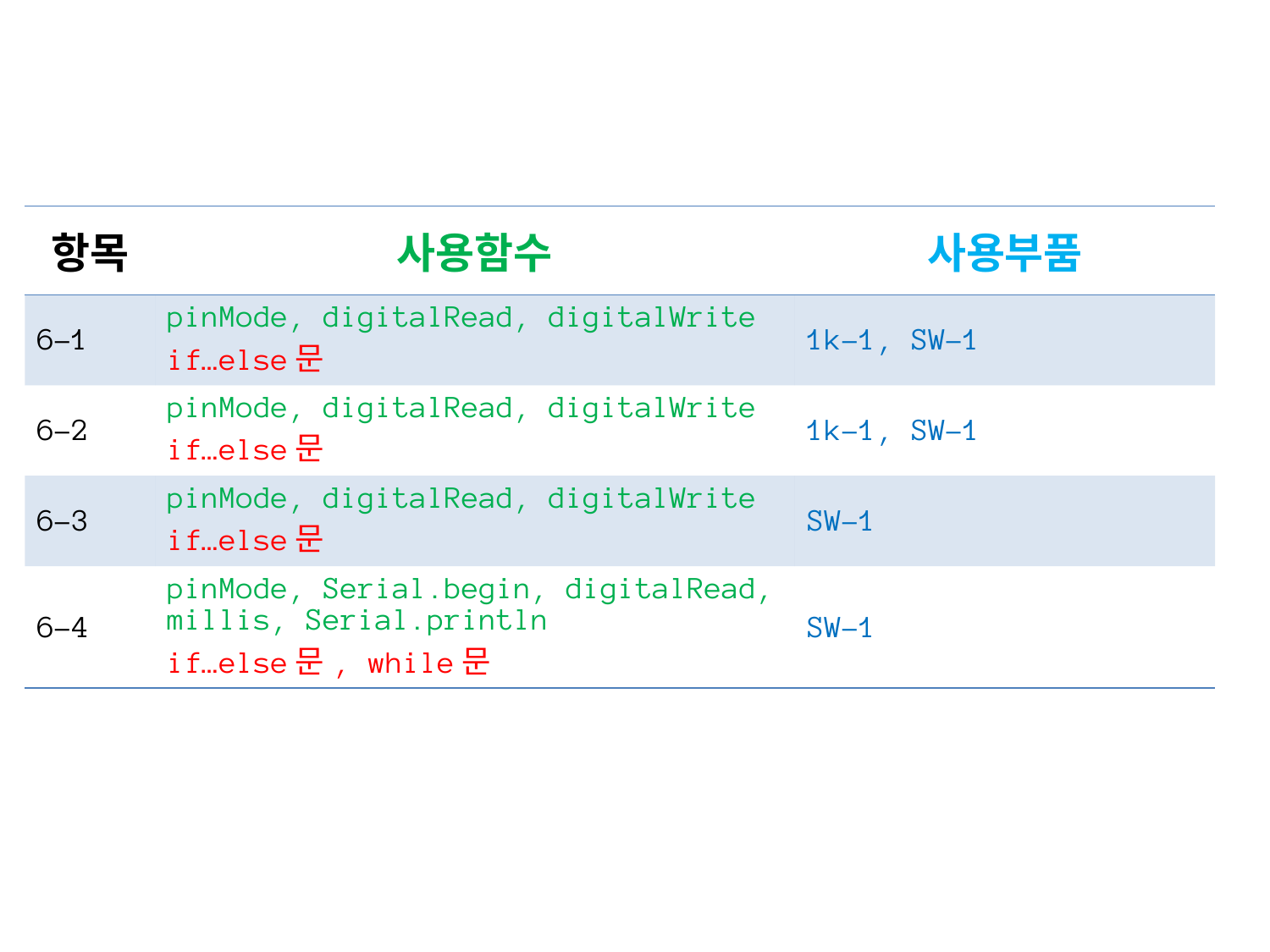

| 항목 | 사용함수 | 사용부품 |
| --- | --- | --- |
| 6-1 | pinMode, digitalRead, digitalWrite if…else문 | 1k-1, SW-1 |
| 6-2 | pinMode, digitalRead, digitalWrite if…else문 | 1k-1, SW-1 |
| 6-3 | pinMode, digitalRead, digitalWrite if…else문 | SW-1 |
| 6-4 | pinMode, Serial.begin, digitalRead, millis, Serial.println if…else문, while문 | SW-1 |